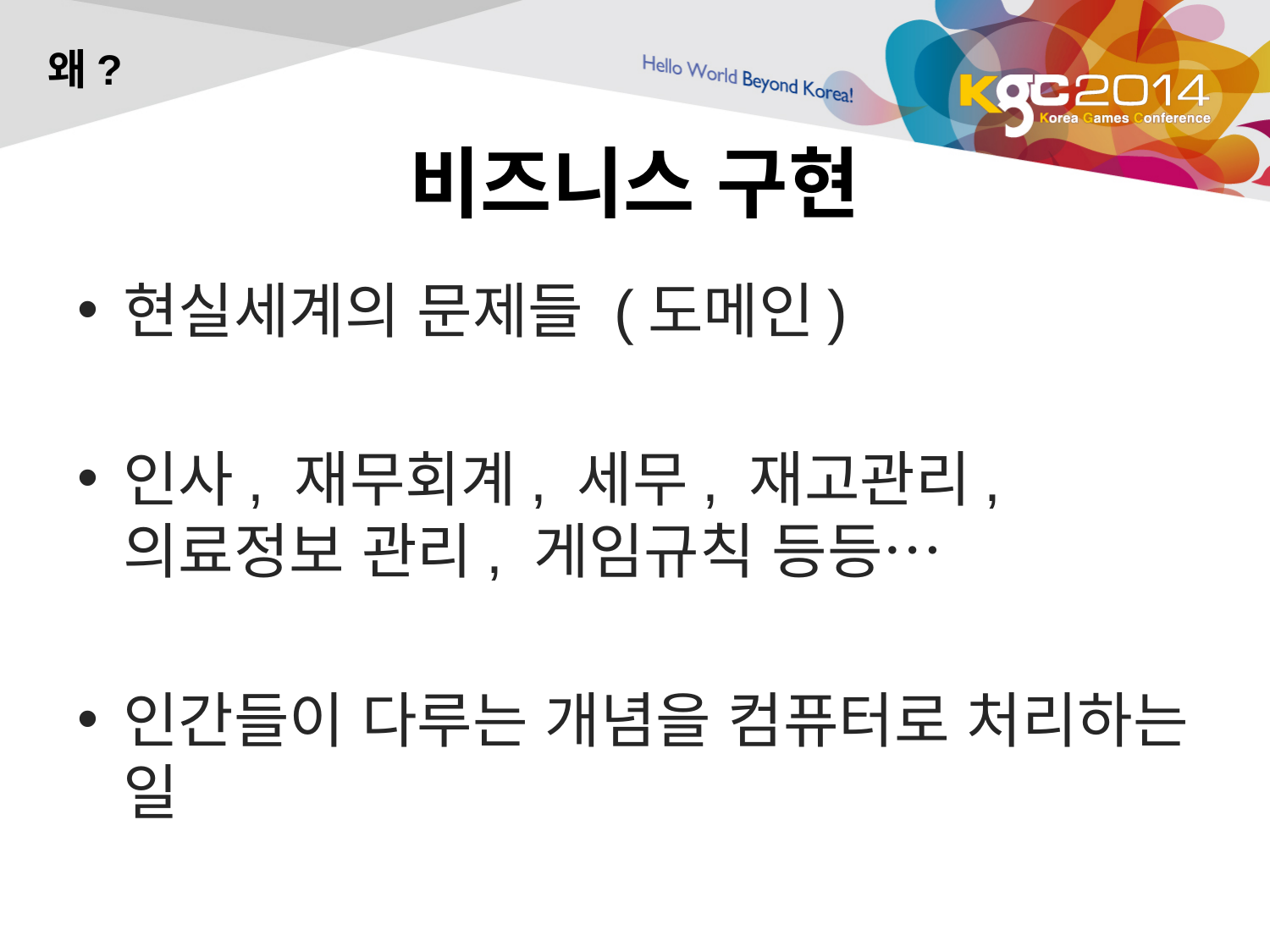

왜?
# 비즈니스 구현
현실세계의 문제들 (도메인)

인사, 재무회계, 세무, 재고관리, 의료정보 관리, 게임규칙 등등…

인간들이 다루는 개념을 컴퓨터로 처리하는 일